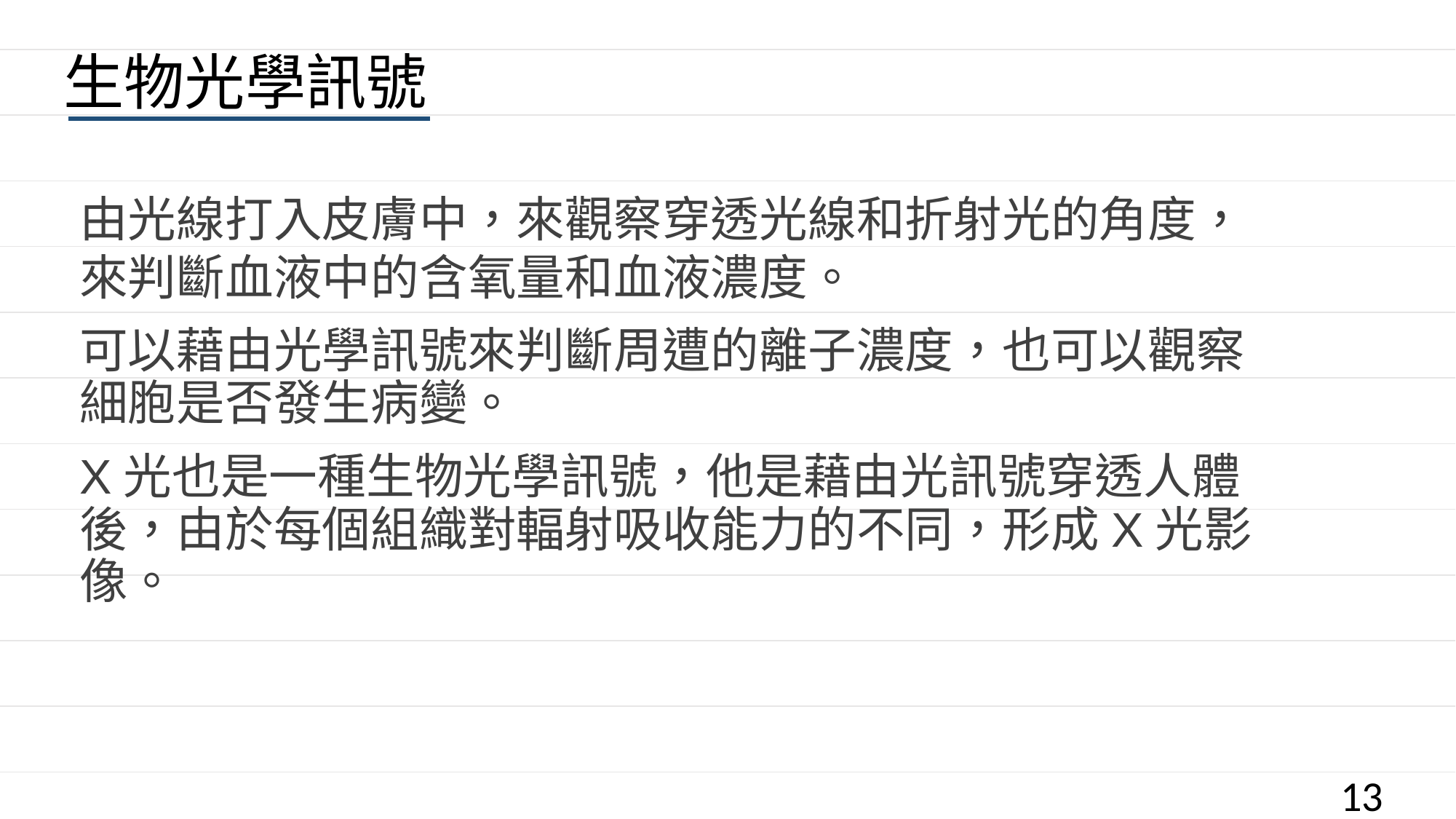

生物光學訊號
由光線打入皮膚中，來觀察穿透光線和折射光的角度，來判斷血液中的含氧量和血液濃度。
可以藉由光學訊號來判斷周遭的離子濃度，也可以觀察細胞是否發生病變。
X光也是一種生物光學訊號，他是藉由光訊號穿透人體後，由於每個組織對輻射吸收能力的不同，形成X光影像。

13